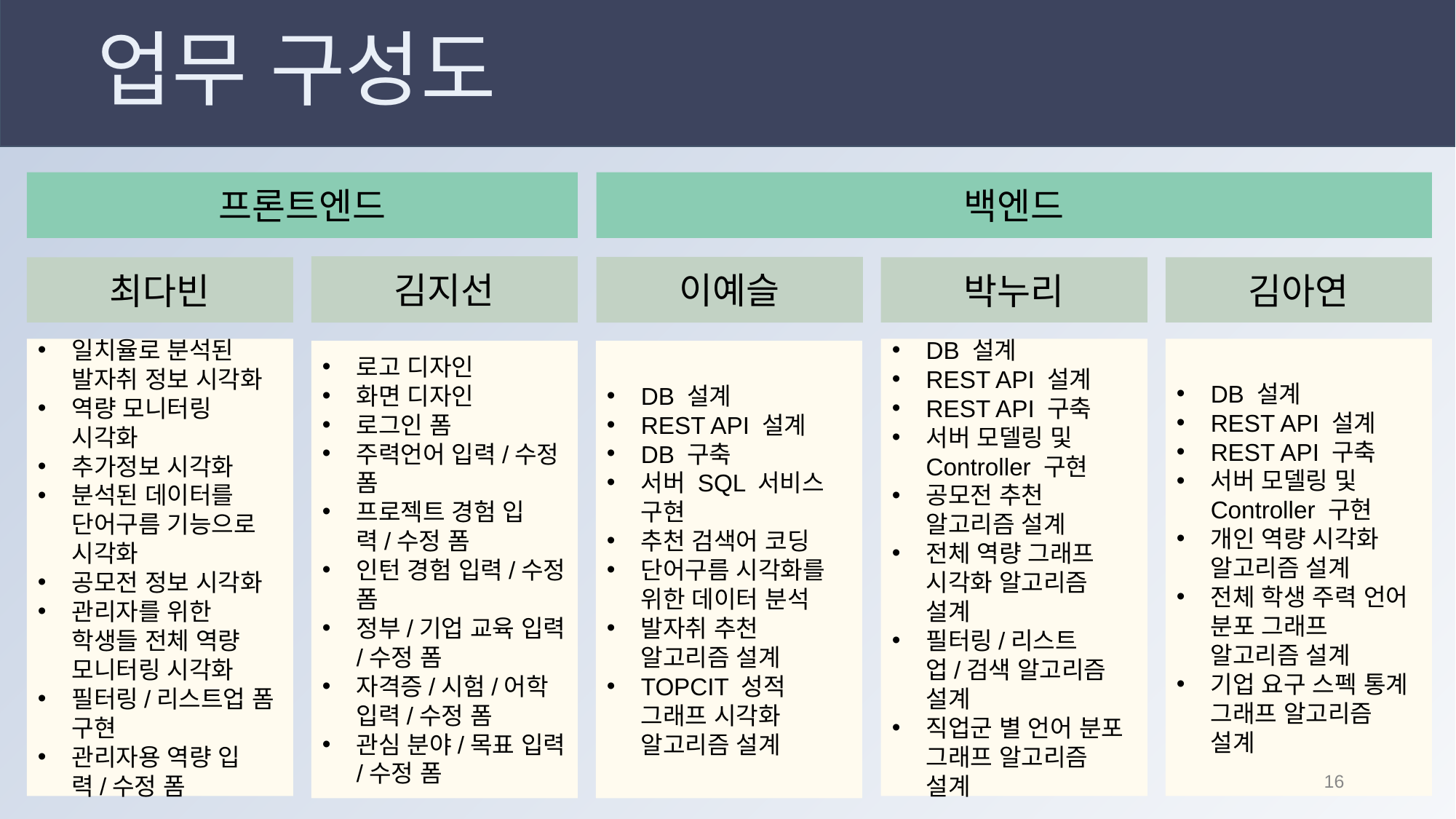

# 업무 구성도

프론트엔드
김지선
최다빈
백엔드
이예슬
박누리
김아연
일치율로 분석된 발자취 정보 시각화
역량 모니터링 시각화
추가정보 시각화
분석된 데이터를 단어구름 기능으로 시각화
공모전 정보 시각화
관리자를 위한 학생들 전체 역량 모니터링 시각화
필터링/리스트업 폼 구현
관리자용 역량 입력/수정 폼
DB 설계
REST API 설계
REST API 구축
서버 모델링 및 Controller 구현
공모전 추천 알고리즘 설계
전체 역량 그래프 시각화 알고리즘 설계
필터링/리스트업/검색 알고리즘 설계
직업군 별 언어 분포 그래프 알고리즘 설계
DB 설계
REST API 설계
REST API 구축
서버 모델링 및 Controller 구현
개인 역량 시각화 알고리즘 설계
전체 학생 주력 언어 분포 그래프 알고리즘 설계
기업 요구 스펙 통계 그래프 알고리즘 설계
로고 디자인
화면 디자인
로그인 폼
주력언어 입력/수정 폼
프로젝트 경험 입력/수정 폼
인턴 경험 입력/수정 폼
정부/기업 교육 입력/수정 폼
자격증/시험/어학 입력/수정 폼
관심 분야/목표 입력/수정 폼
DB 설계
REST API 설계
DB 구축
서버 SQL 서비스 구현
추천 검색어 코딩
단어구름 시각화를 위한 데이터 분석
발자취 추천 알고리즘 설계
TOPCIT 성적 그래프 시각화 알고리즘 설계
16